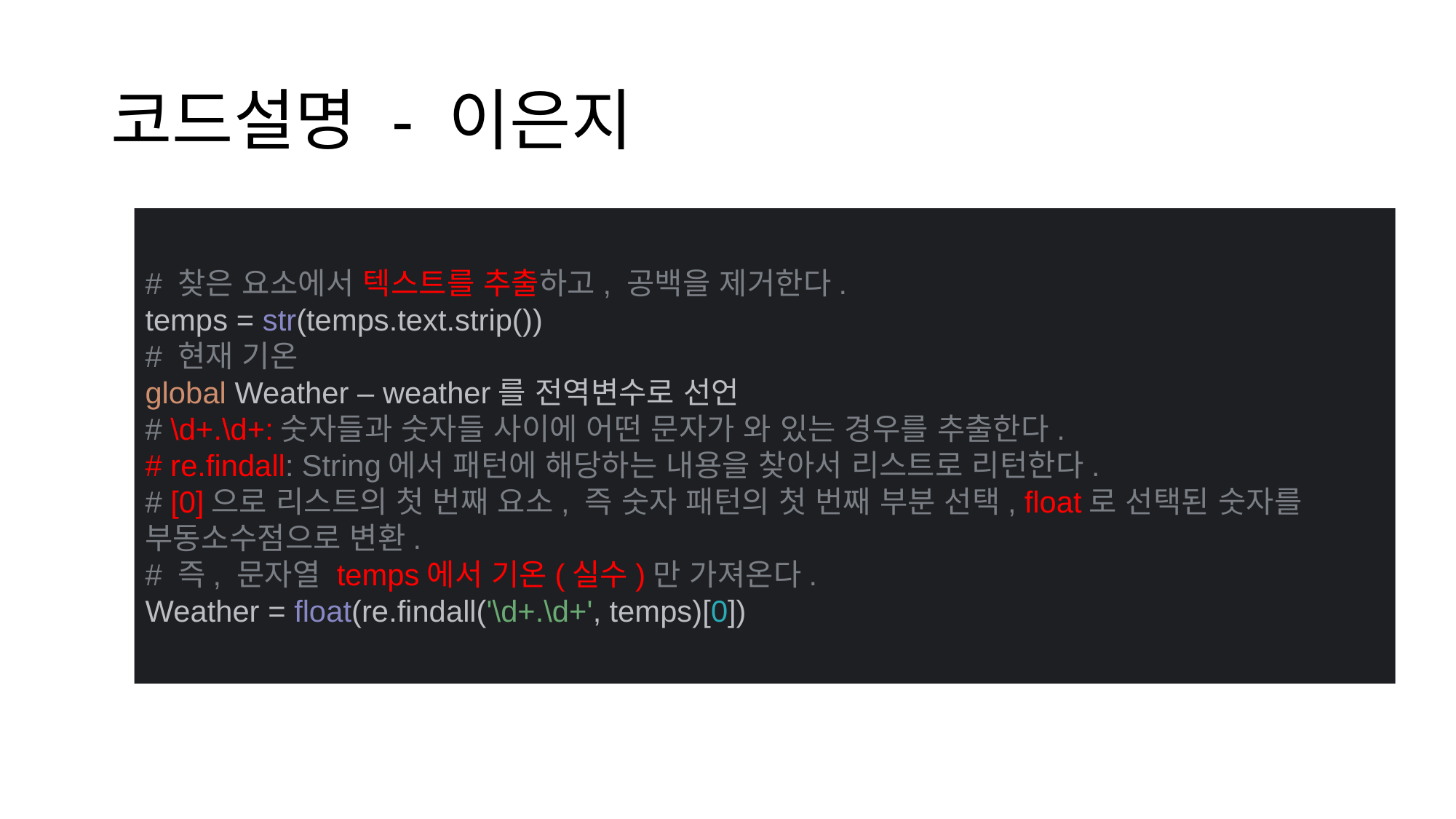

# 코드설명 - 이은지
# 찾은 요소에서 텍스트를 추출하고, 공백을 제거한다. temps = str(temps.text.strip()) # 현재 기온 global Weather – weather를 전역변수로 선언 # \d+.\d+:숫자들과 숫자들 사이에 어떤 문자가 와 있는 경우를 추출한다. # re.findall: String에서 패턴에 해당하는 내용을 찾아서 리스트로 리턴한다. # [0]으로 리스트의 첫 번째 요소, 즉 숫자 패턴의 첫 번째 부분 선택, float로 선택된 숫자를
부동소수점으로 변환.
# 즉, 문자열 temps에서 기온(실수)만 가져온다.
Weather = float(re.findall('\d+.\d+', temps)[0])